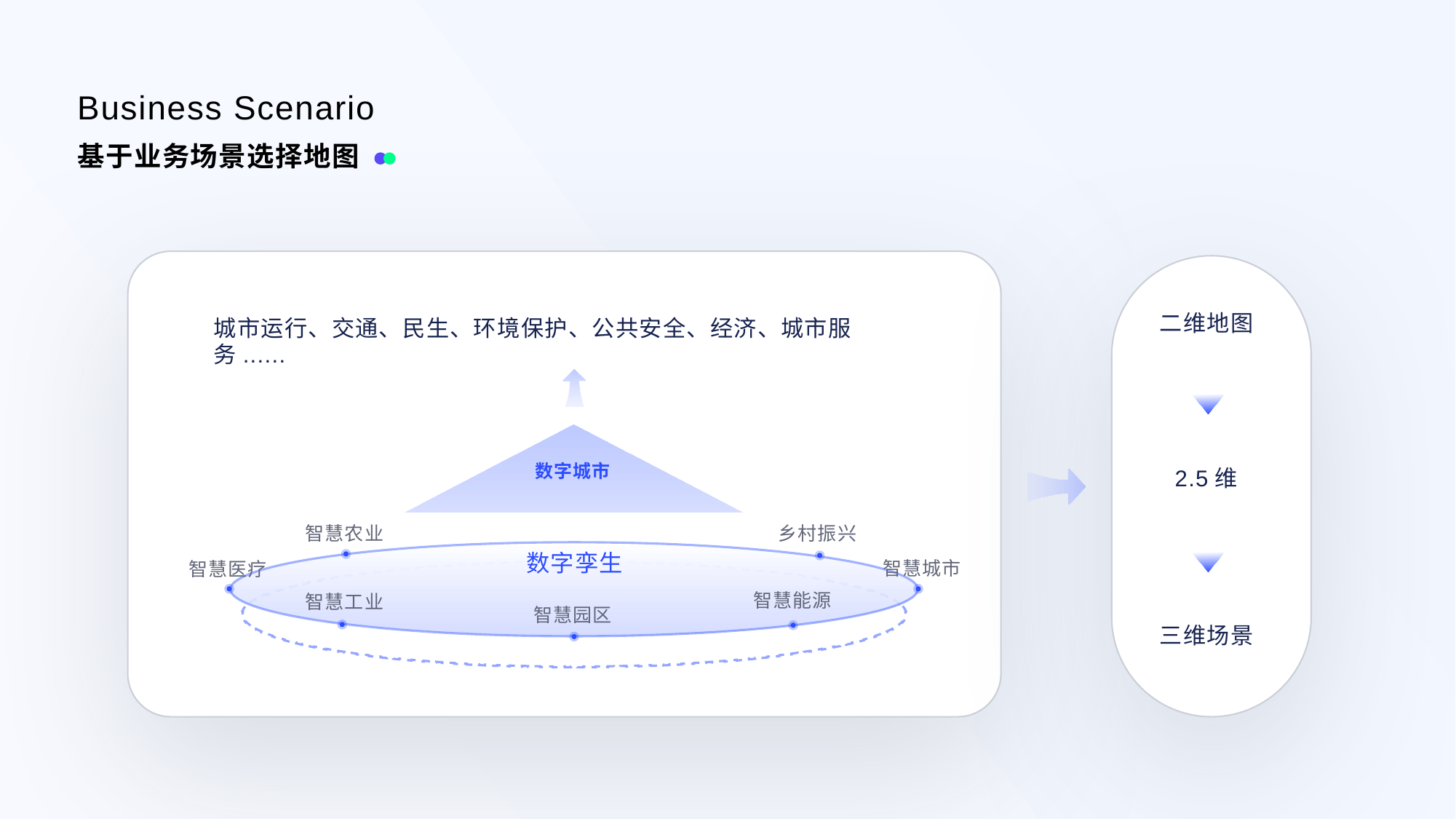

Business Scenario
基于业务场景选择地图

二维地图
城市运行、交通、民生、环境保护、公共安全、经济、城市服务......

数字城市
2.5维

智慧农业
乡村振兴

数字孪生

智慧城市
智慧医疗

智慧能源
智慧工业
智慧园区

三维场景